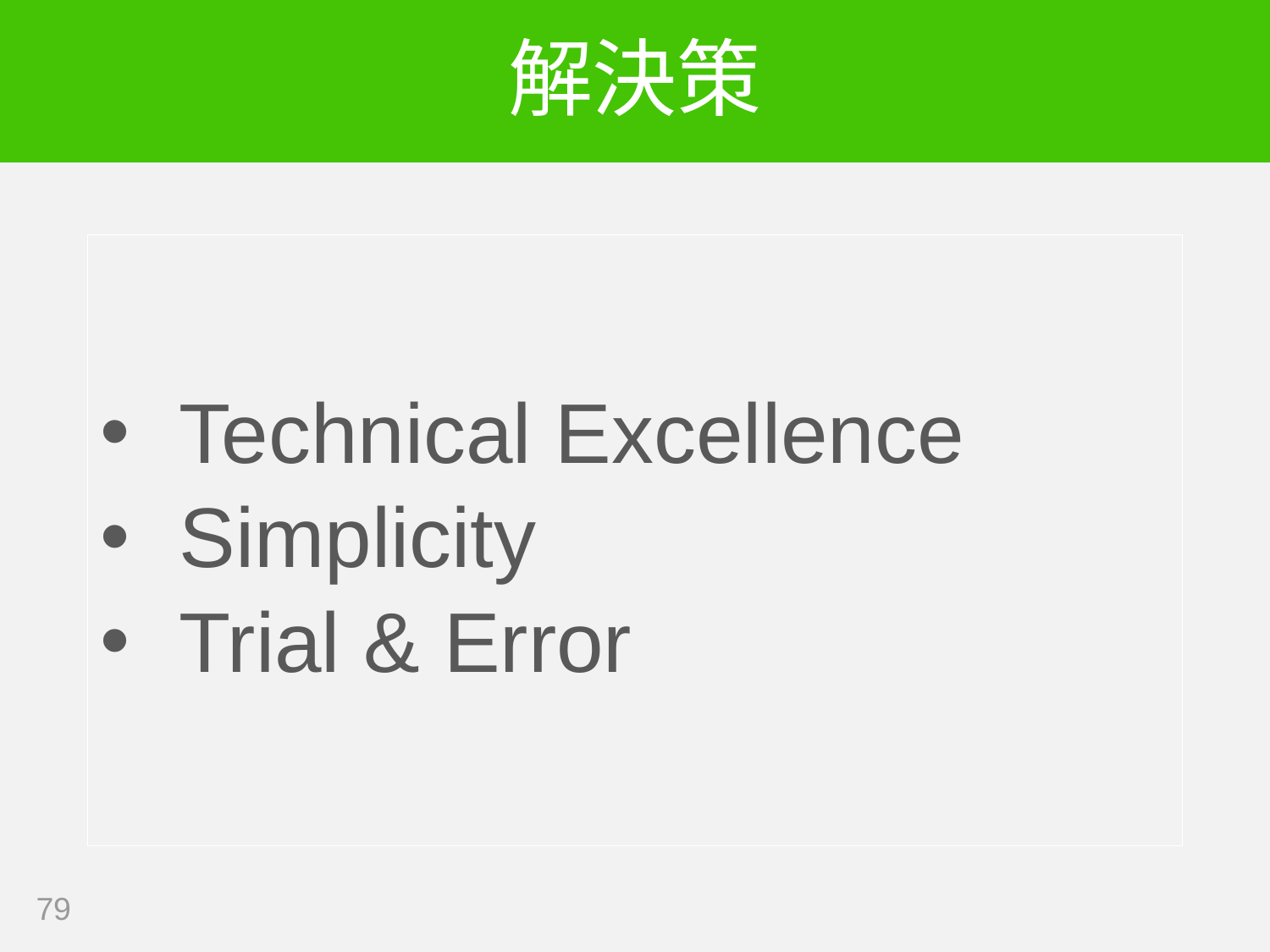

# 解決策
Technical Excellence
Simplicity
Trial & Error
79